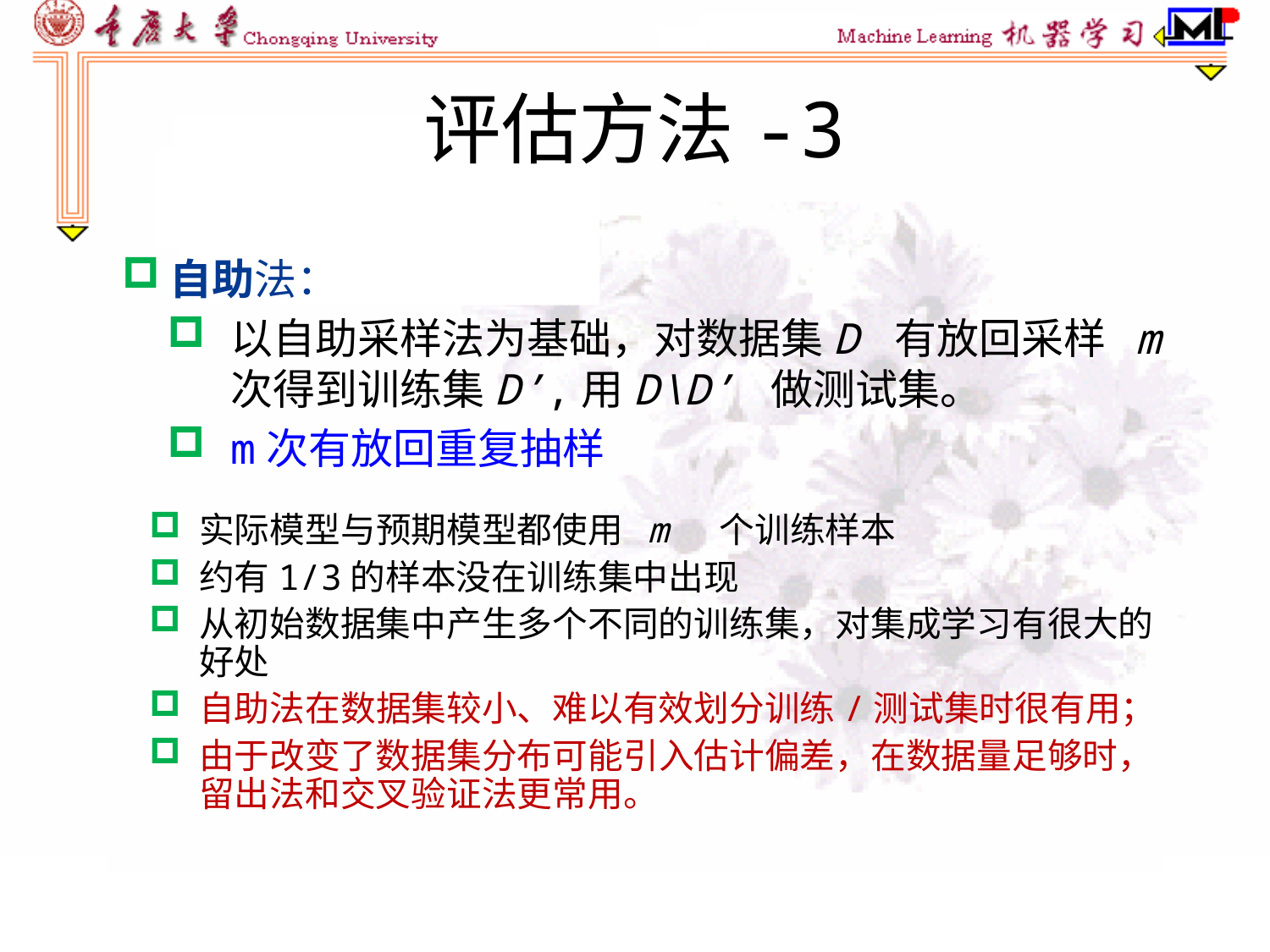

# 评估方法-3
自助法：
以自助采样法为基础，对数据集D 有放回采样  m 次得到训练集D’,用D\D’ 做测试集。
m次有放回重复抽样
实际模型与预期模型都使用  m  个训练样本
约有1/3的样本没在训练集中出现
从初始数据集中产生多个不同的训练集，对集成学习有很大的好处
自助法在数据集较小、难以有效划分训练/测试集时很有用；
由于改变了数据集分布可能引入估计偏差，在数据量足够时，留出法和交叉验证法更常用。